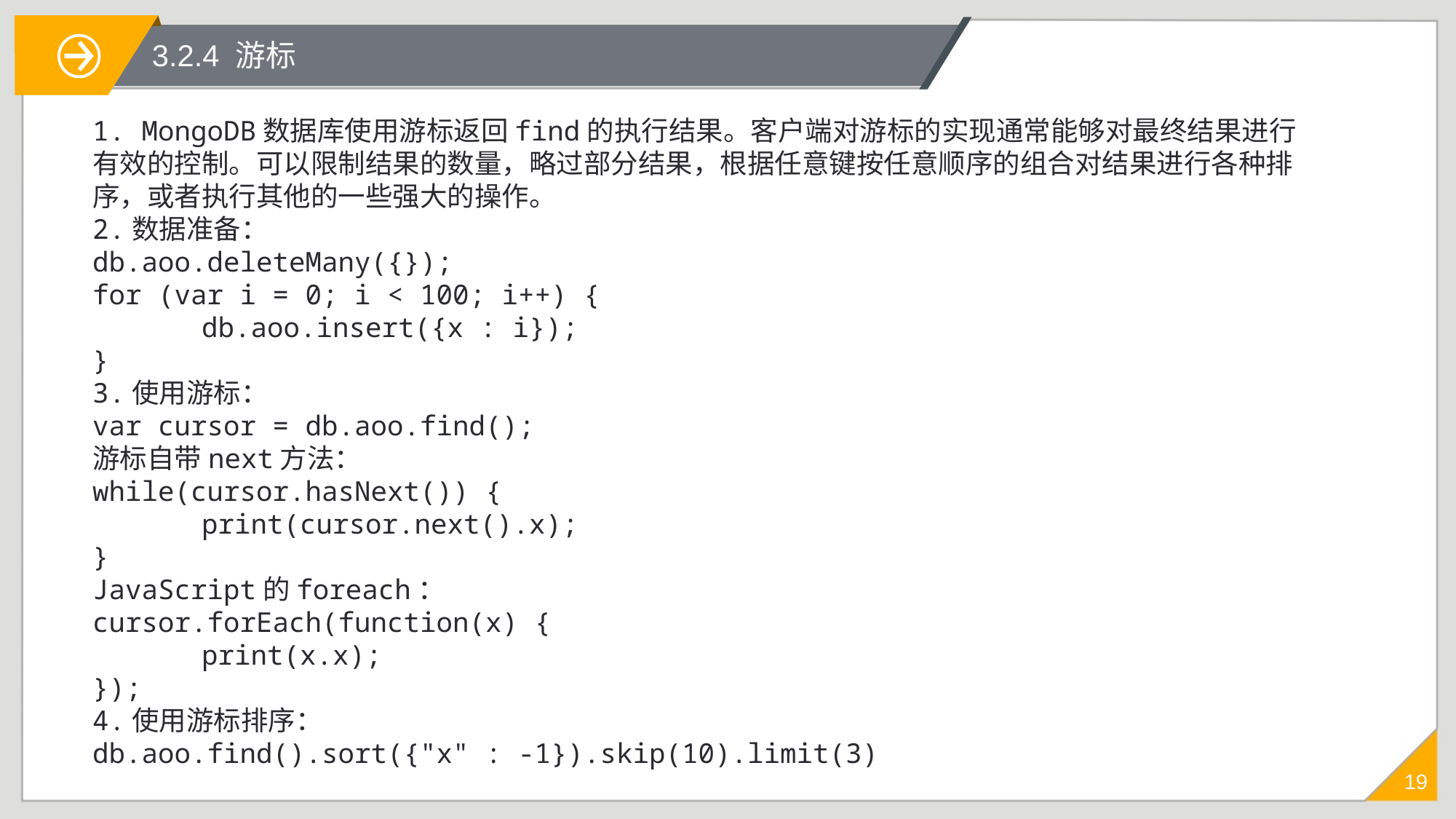

3.2.4 游标

1. MongoDB数据库使用游标返回find的执行结果。客户端对游标的实现通常能够对最终结果进行有效的控制。可以限制结果的数量，略过部分结果，根据任意键按任意顺序的组合对结果进行各种排序，或者执行其他的一些强大的操作。
2.数据准备：
db.aoo.deleteMany({});
for (var i = 0; i < 100; i++) {
	db.aoo.insert({x : i});
}
3.使用游标：
var cursor = db.aoo.find();
游标自带next方法：
while(cursor.hasNext()) {
	print(cursor.next().x);
}
JavaScript的foreach：
cursor.forEach(function(x) {
	print(x.x);
});
4.使用游标排序：
db.aoo.find().sort({"x" : -1}).skip(10).limit(3)